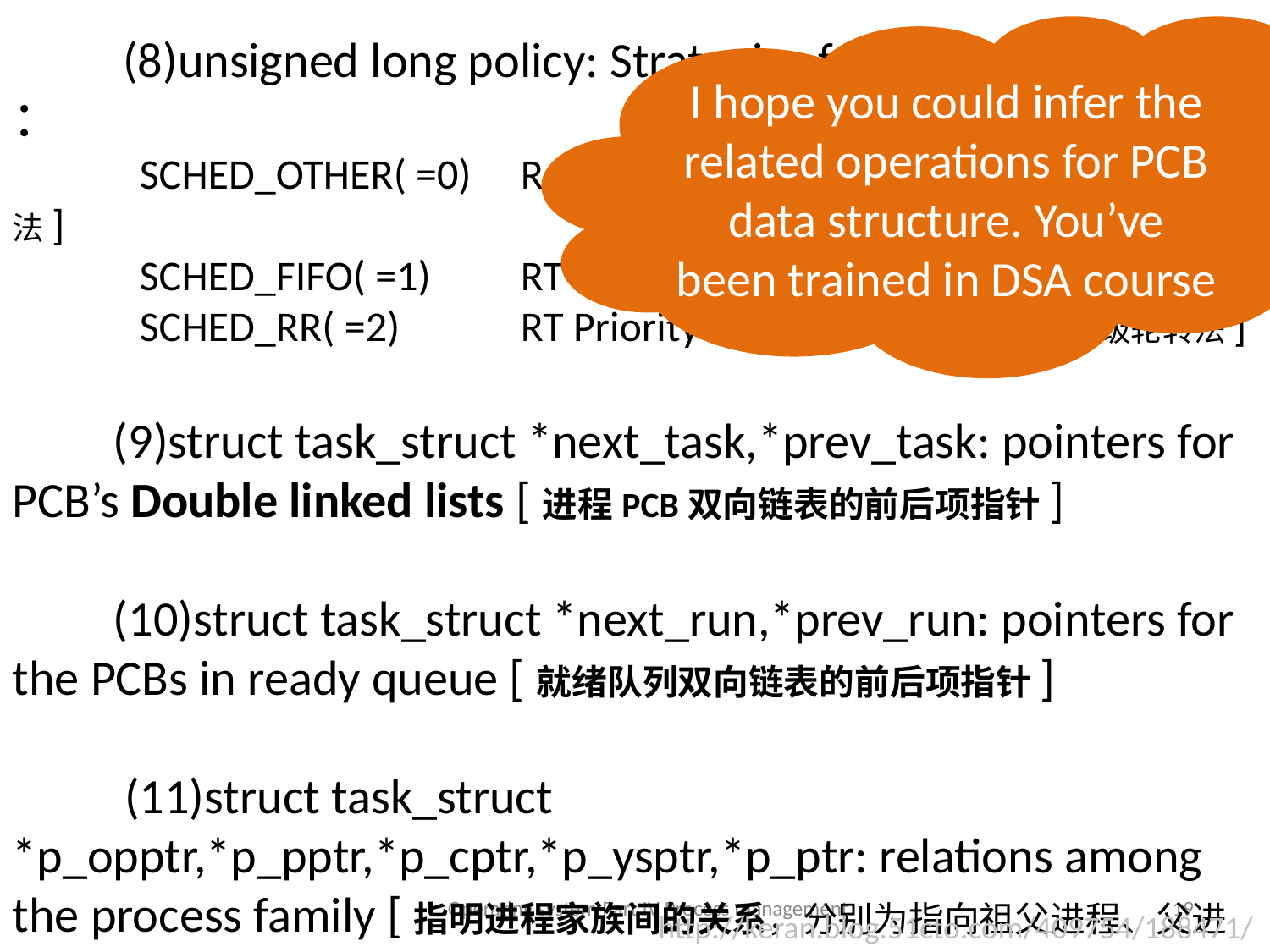

I hope you could infer the related operations for PCB data structure. You’ve been trained in DSA course
　　(8)unsigned long policy: Strategies for CPU scheduling ：
　　	SCHED_OTHER( =0)	Round Robin algorithm [普通进程优先级轮转法]
　　	SCHED_FIFO( =1)	RT FCFS algorithm [实时进程先来先服务算法]
　　	SCHED_RR( =2)	RT Priority algorithm [实时进程优先级轮转法]

         (9)struct task_struct *next_task,*prev_task: pointers for PCB’s Double linked lists [进程PCB双向链表的前后项指针]

         (10)struct task_struct *next_run,*prev_run: pointers for the PCBs in ready queue [就绪队列双向链表的前后项指针]

          (11)struct task_struct *p_opptr,*p_pptr,*p_cptr,*p_ysptr,*p_ptr: relations among the process family [指明进程家族间的关系，分别为指向祖父进程、父进程、子进程以及新老进程的指针]
Operating system Part IV Process management
19
http://keran.blog.51cto.com/409754/188471/